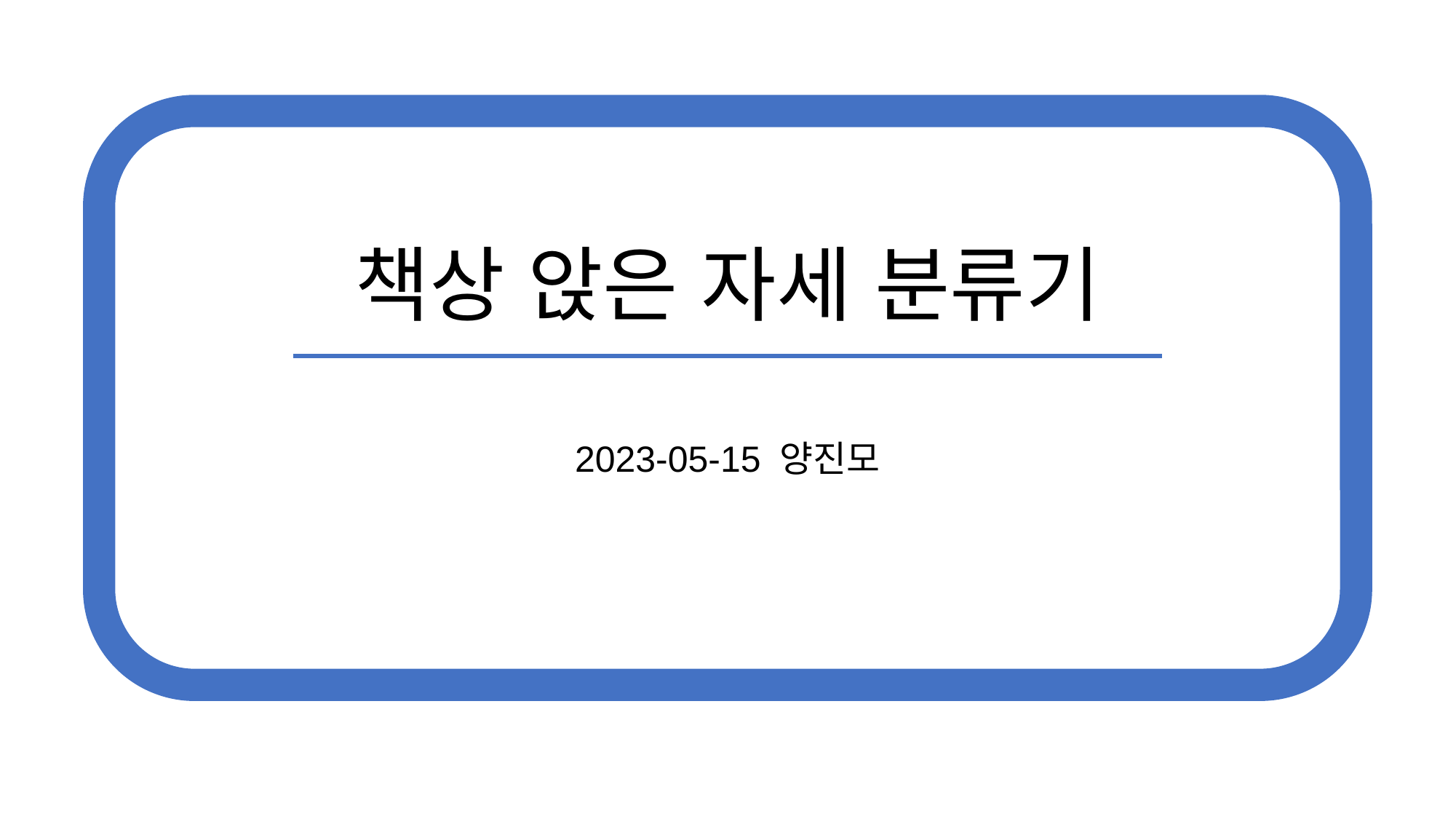

# 책상 앉은 자세 분류기
2023-05-15 양진모